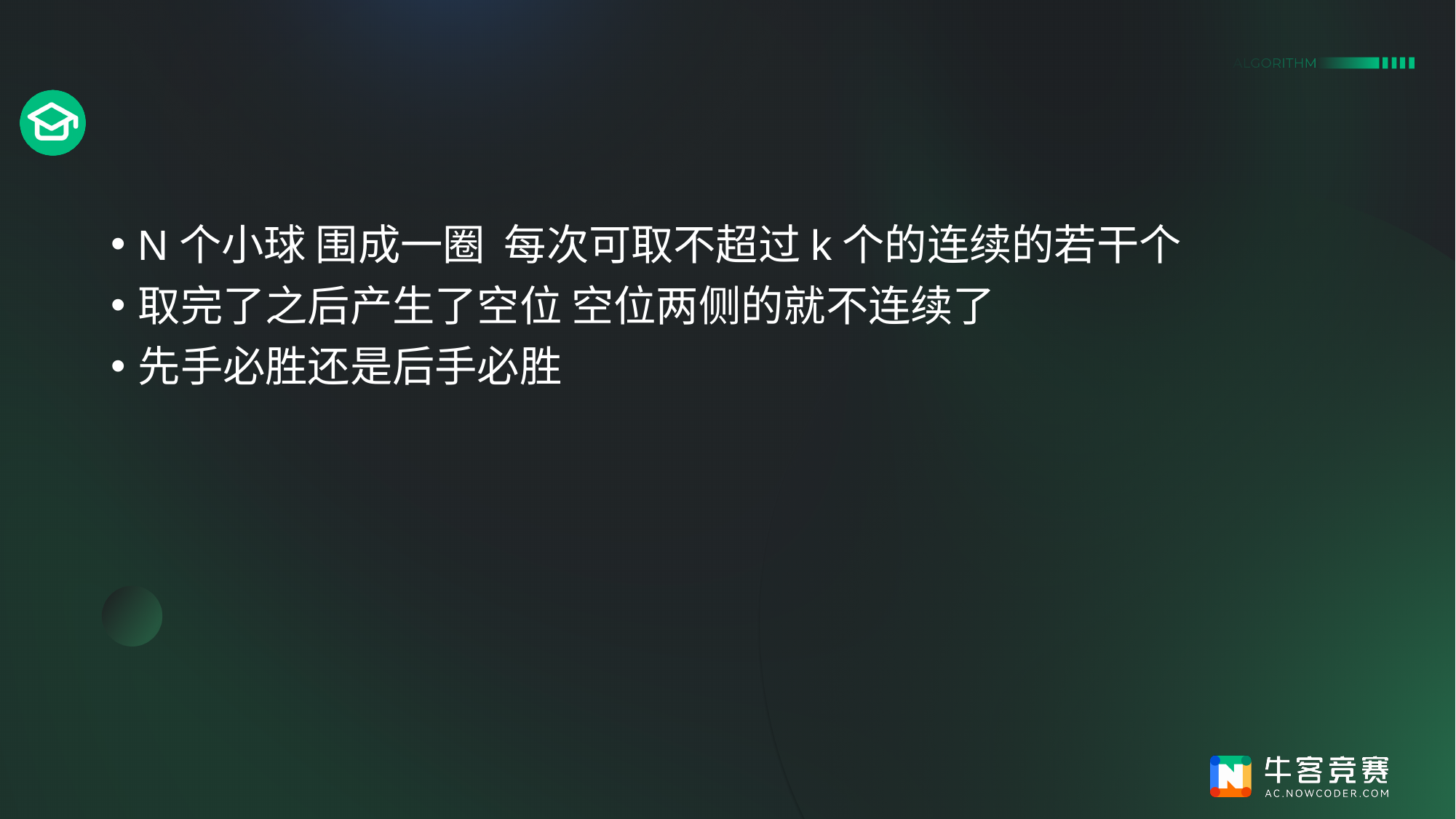

#
N个小球 围成一圈  每次可取不超过k个的连续的若干个
取完了之后产生了空位 空位两侧的就不连续了
先手必胜还是后手必胜